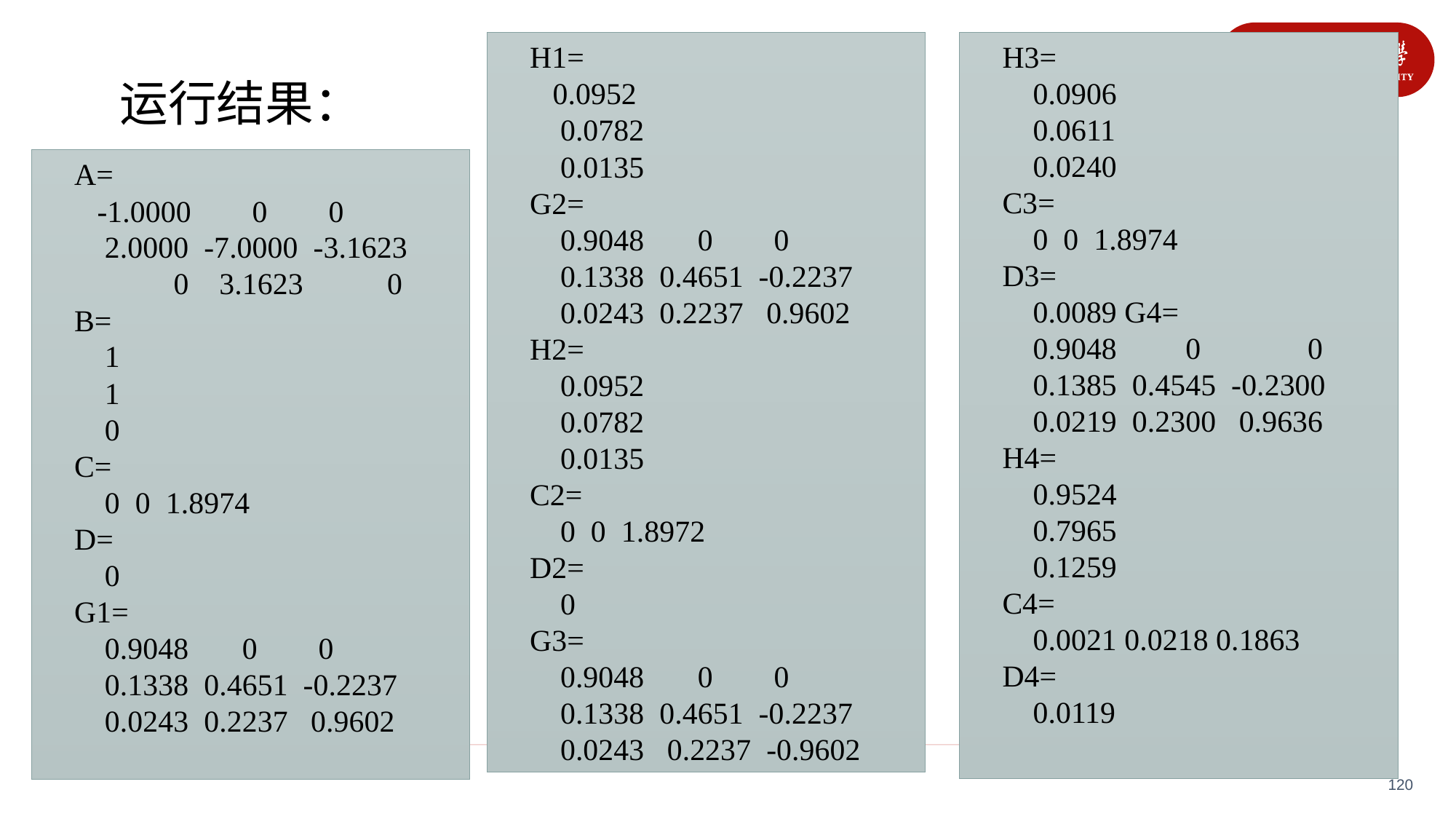

H3=
    0.0906
    0.0611
    0.0240
C3=
    0  0  1.8974
D3=
    0.0089 G4=
    0.9048         0              0
    0.1385  0.4545  -0.2300
    0.0219  0.2300   0.9636
H4=
    0.9524
    0.7965
    0.1259
C4=
    0.0021 0.0218 0.1863
D4=
    0.0119

H1=
   0.0952
    0.0782
    0.0135
G2=
    0.9048       0        0
    0.1338  0.4651  -0.2237
    0.0243  0.2237   0.9602
H2=
    0.0952
    0.0782
    0.0135
C2=
    0  0  1.8972
D2=
    0
G3=
    0.9048       0        0
    0.1338  0.4651  -0.2237
    0.0243   0.2237  -0.9602
# 运行结果：
A=
   -1.0000        0        0
    2.0000  -7.0000  -3.1623
             0    3.1623           0
B=
    1
    1
    0
C=
    0  0  1.8974
D=
    0
G1=
    0.9048       0        0
    0.1338  0.4651  -0.2237
    0.0243  0.2237   0.9602

120